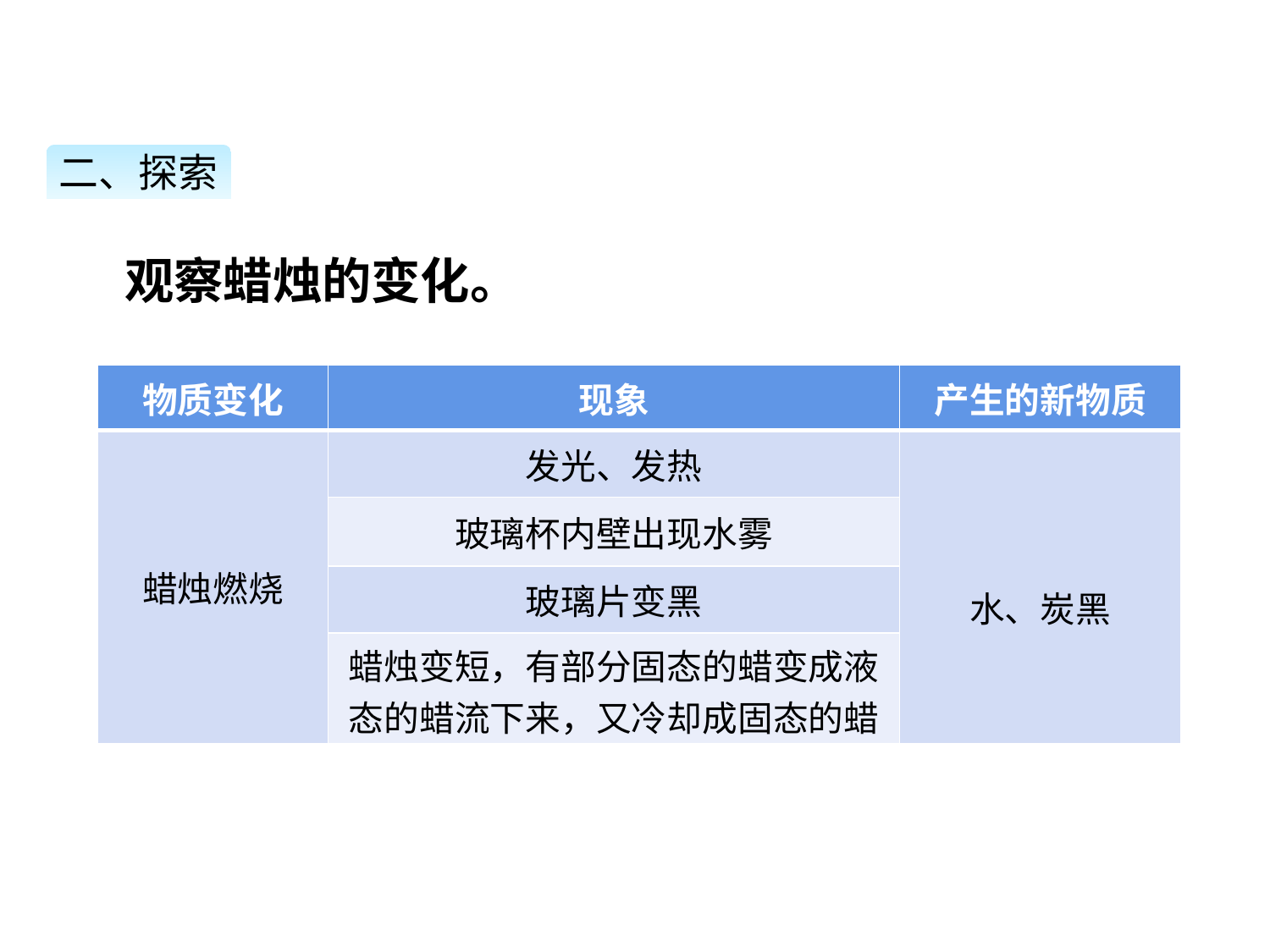

二、探索
观察蜡烛的变化。
| 物质变化 | 现象 | 产生的新物质 |
| --- | --- | --- |
| 蜡烛燃烧 | 发光、发热 | 水、炭黑 |
|  | 玻璃杯内壁出现水雾 |  |
|  | 玻璃片变黑 |  |
|  | 蜡烛变短，有部分固态的蜡变成液态的蜡流下来，又冷却成固态的蜡 |  |